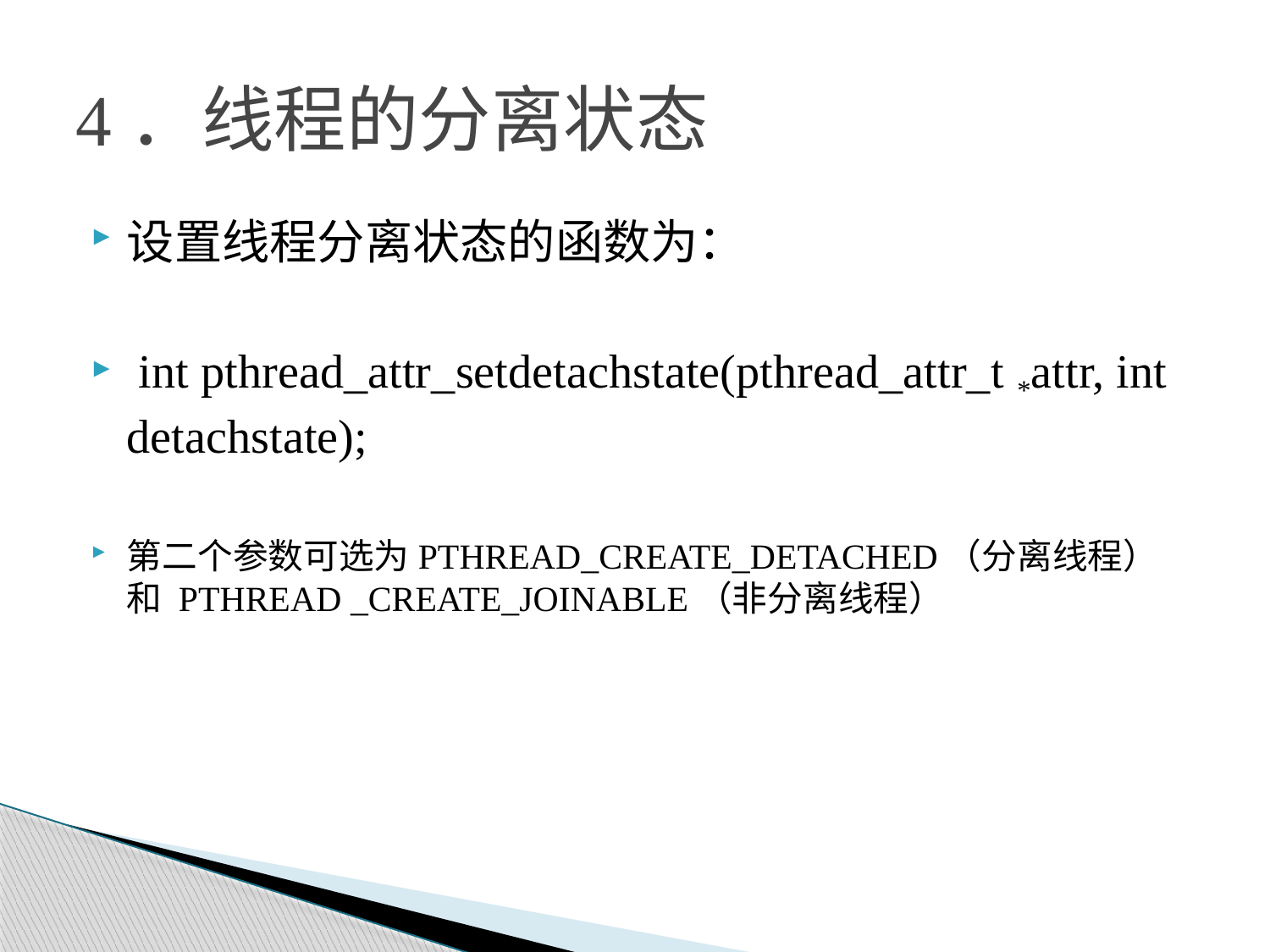

# 4．线程的分离状态
设置线程分离状态的函数为：

 int pthread_attr_setdetachstate(pthread_attr_t *attr, int detachstate);

第二个参数可选为PTHREAD_CREATE_DETACHED（分离线程）和 PTHREAD _CREATE_JOINABLE（非分离线程）